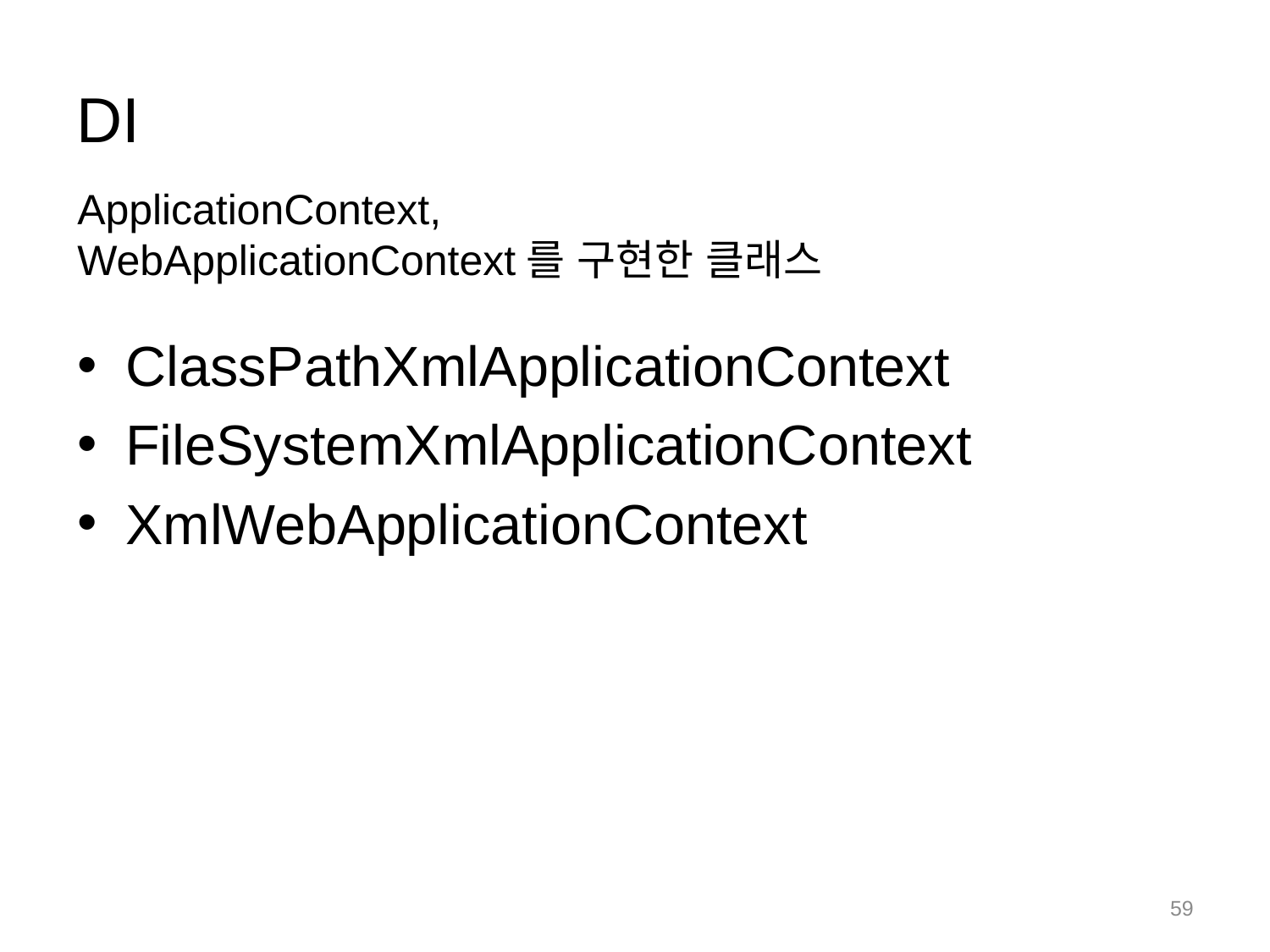

# DI
ApplicationContext,
WebApplicationContext를 구현한 클래스
ClassPathXmlApplicationContext
FileSystemXmlApplicationContext
XmlWebApplicationContext
59